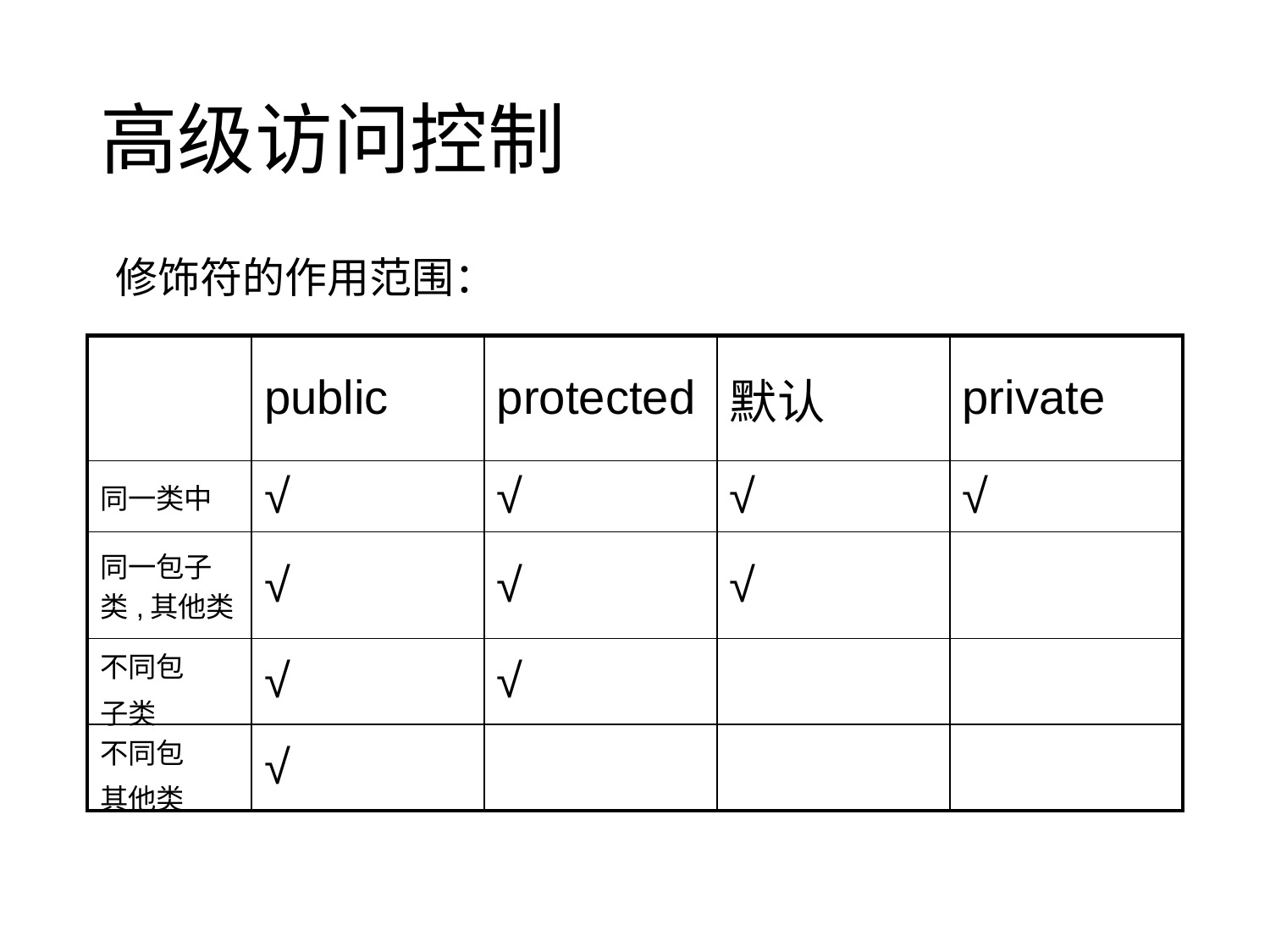

# 高级访问控制
修饰符的作用范围：
|  | public | protected | 默认 | private |
| --- | --- | --- | --- | --- |
| 同一类中 | √ | √ | √ | √ |
| 同一包子类,其他类 | √ | √ | √ |  |
| 不同包 子类 | √ | √ |  |  |
| 不同包 其他类 | √ |  |  |  |